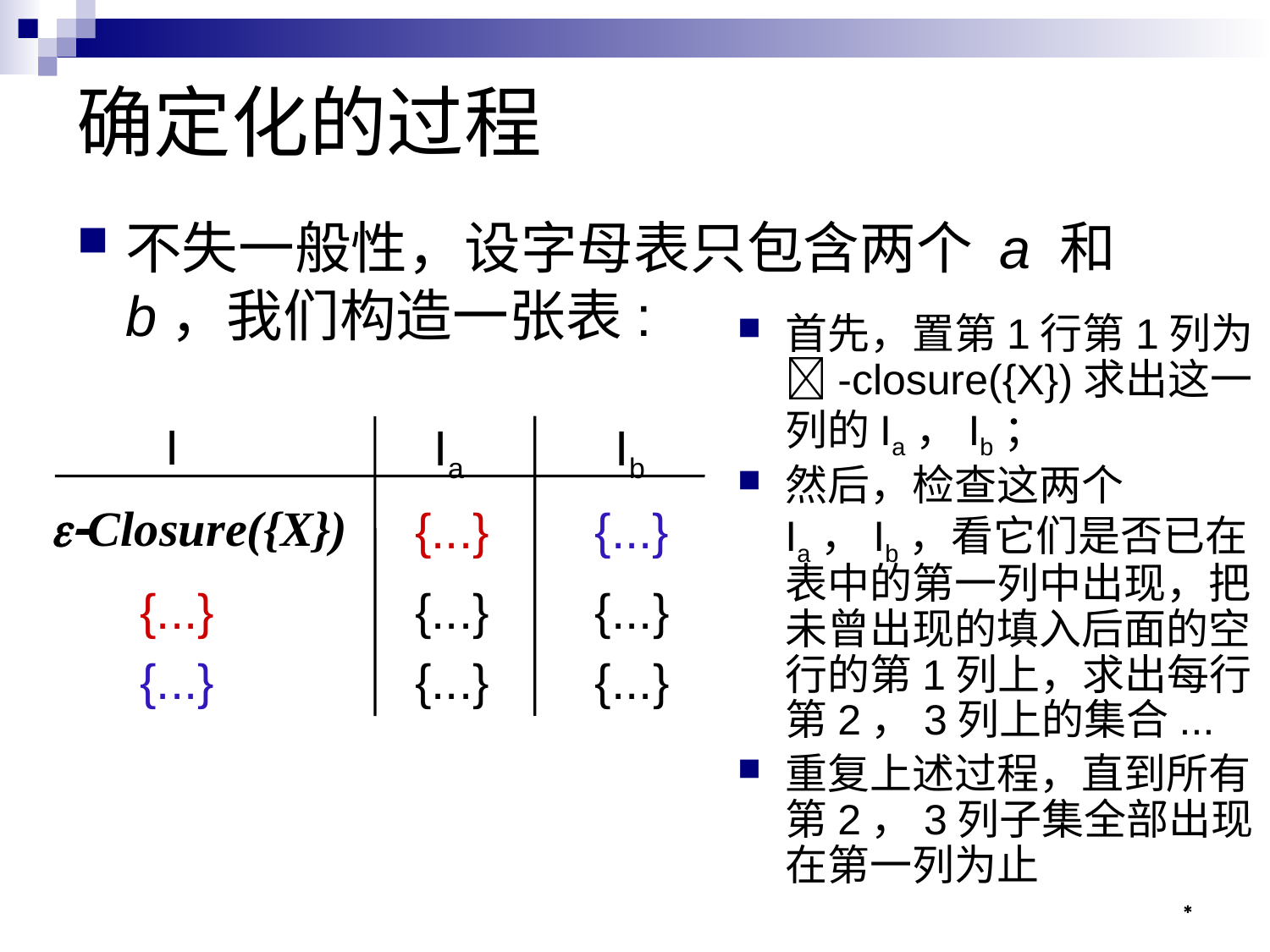

# 确定化的过程
不失一般性，设字母表只包含两个 a 和b，我们构造一张表:
首先，置第1行第1列为ε-closure({X})求出这一列的Ia，Ib；
然后，检查这两个Ia，Ib，看它们是否已在表中的第一列中出现，把未曾出现的填入后面的空行的第1列上，求出每行第2，3列上的集合...
重复上述过程，直到所有第2，3列子集全部出现在第一列为止
I
Ia
Ib

{...}
{...}
ε−Closure({X})
{...}
{...}
{...}
{...}
{...}
{...}
*